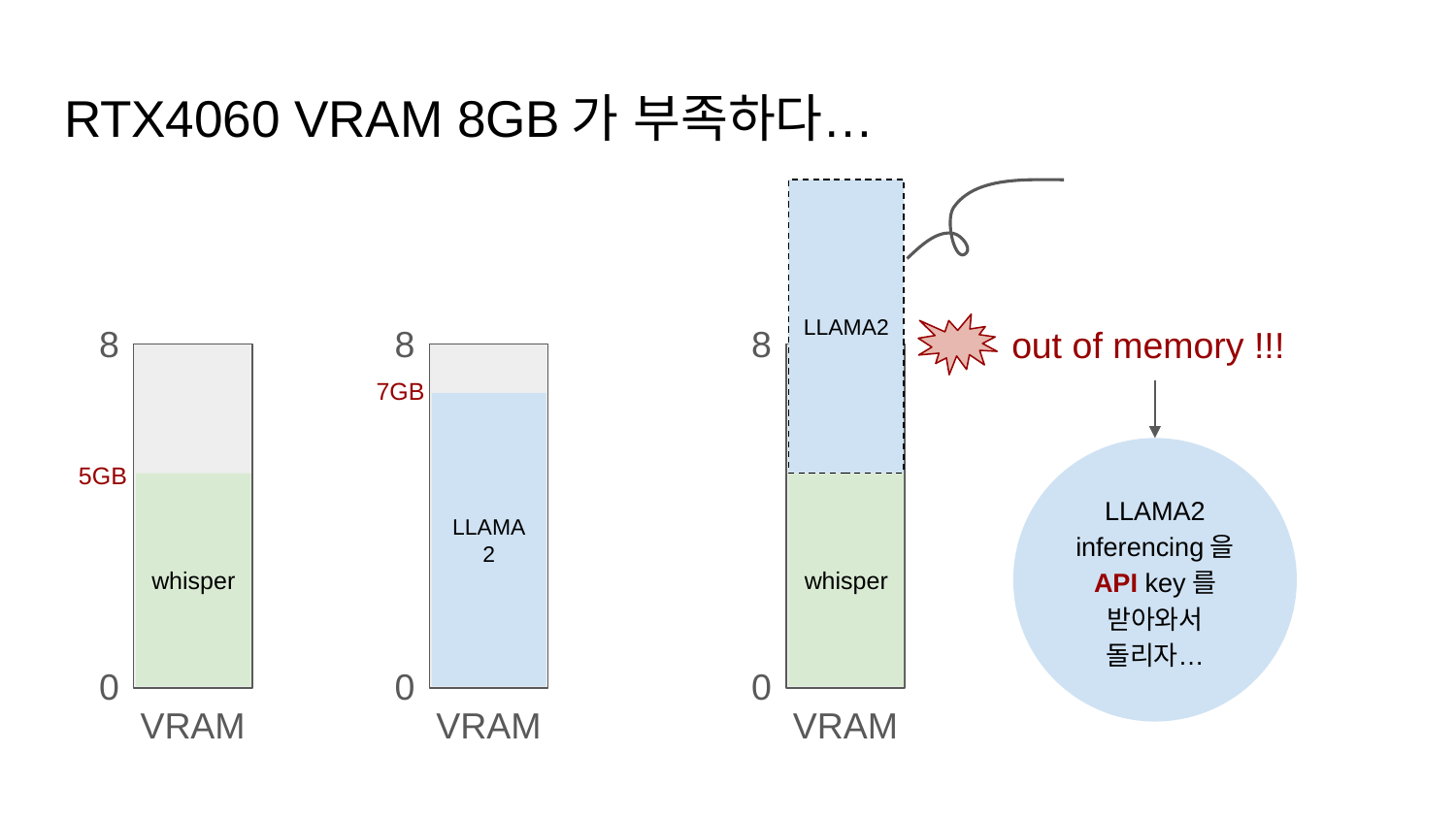

# RTX4060 VRAM 8GB가 부족하다…

LLAMA2
8

0
VRAM
8

0
VRAM
8

0
VRAM
out of memory !!!

7GB
LLAMA2
LLAMA2
inferencing을
API key를
받아와서
돌리자…
5GB
whisper
whisper